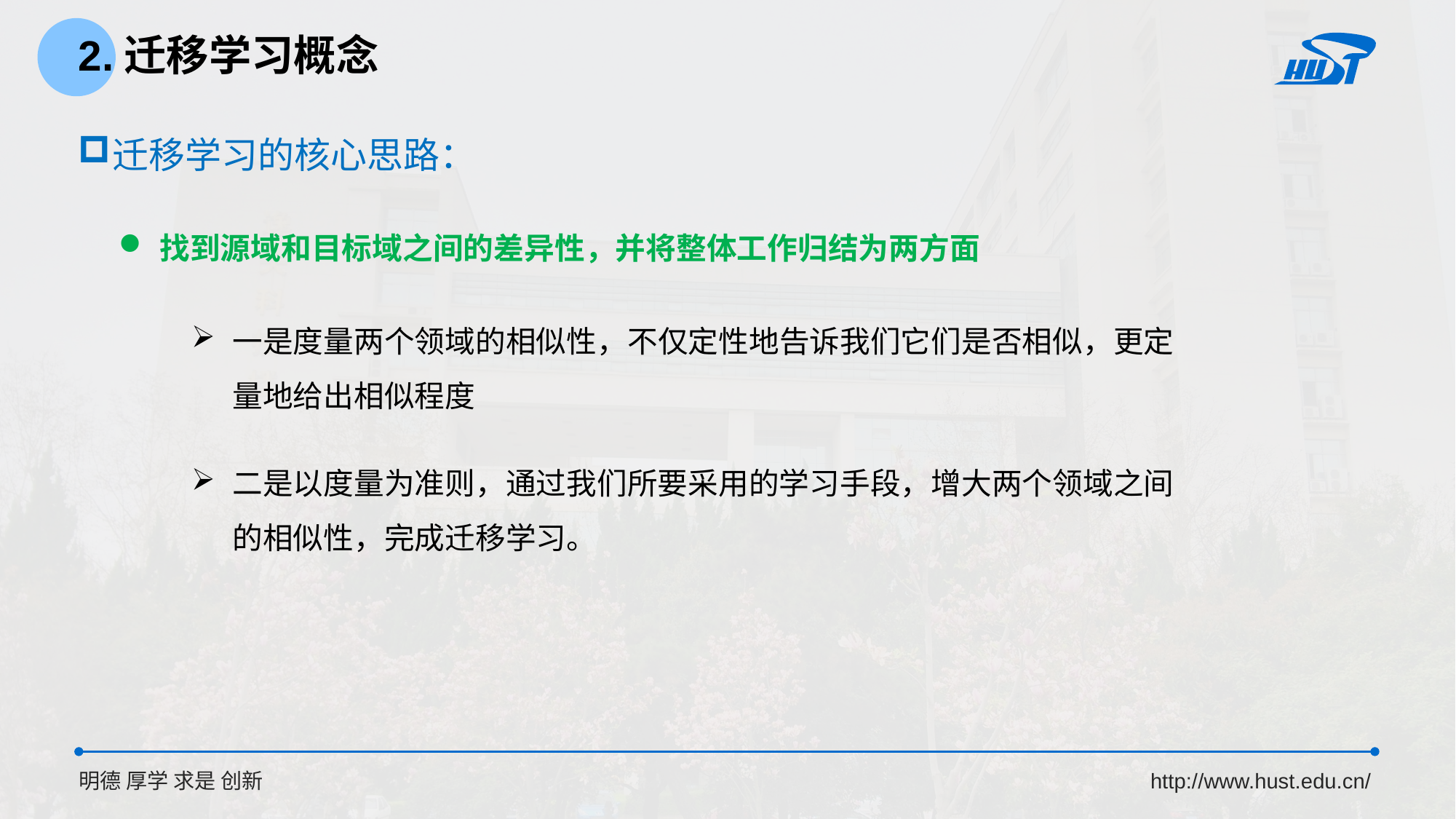

2.迁移学习概念
迁移学习的核心思路：
找到源域和目标域之间的差异性，并将整体工作归结为两方面
一是度量两个领域的相似性，不仅定性地告诉我们它们是否相似，更定量地给出相似程度
二是以度量为准则，通过我们所要采用的学习手段，增大两个领域之间的相似性，完成迁移学习。